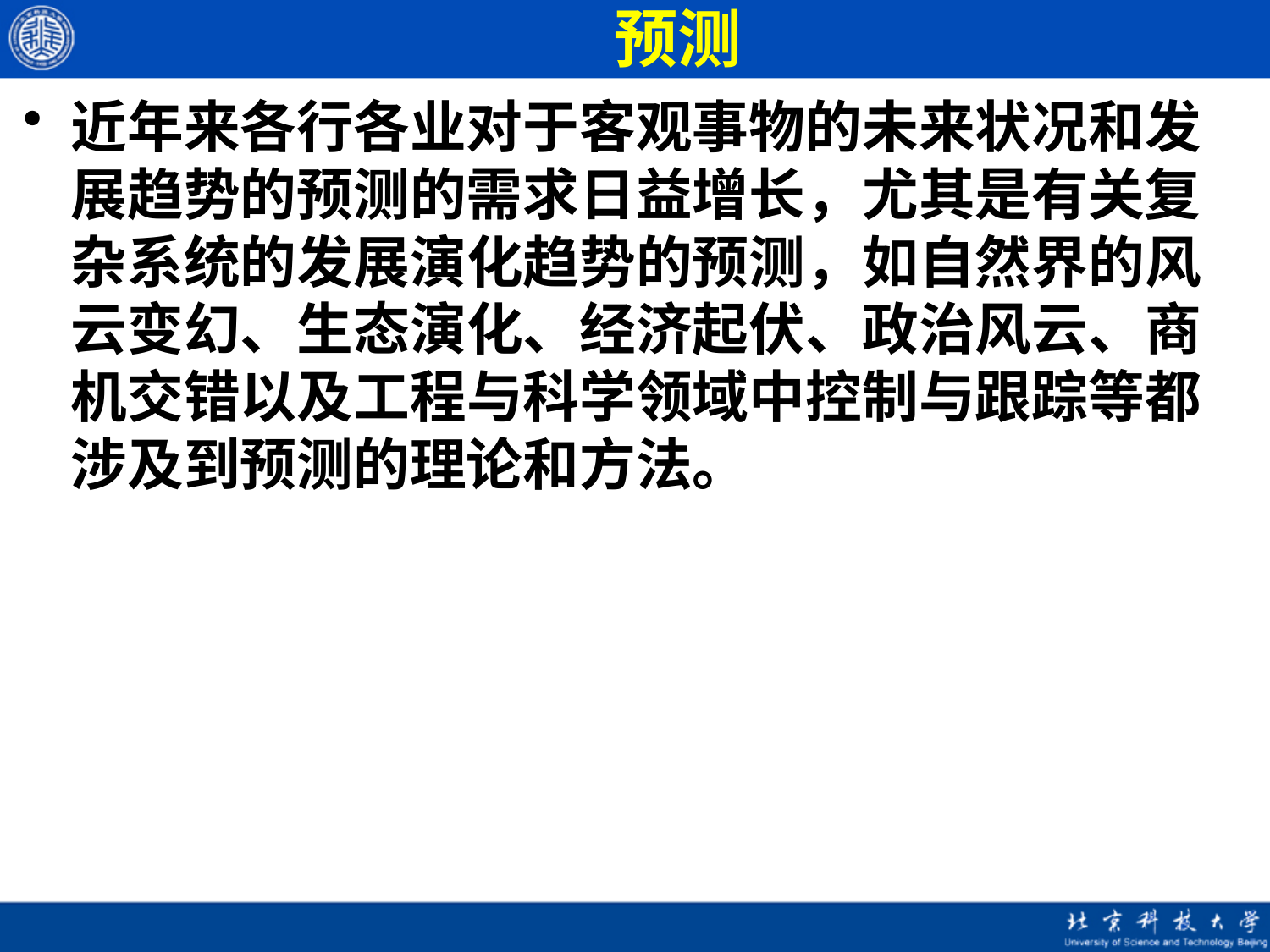

# 预测
近年来各行各业对于客观事物的未来状况和发展趋势的预测的需求日益增长，尤其是有关复杂系统的发展演化趋势的预测，如自然界的风云变幻、生态演化、经济起伏、政治风云、商机交错以及工程与科学领域中控制与跟踪等都涉及到预测的理论和方法。